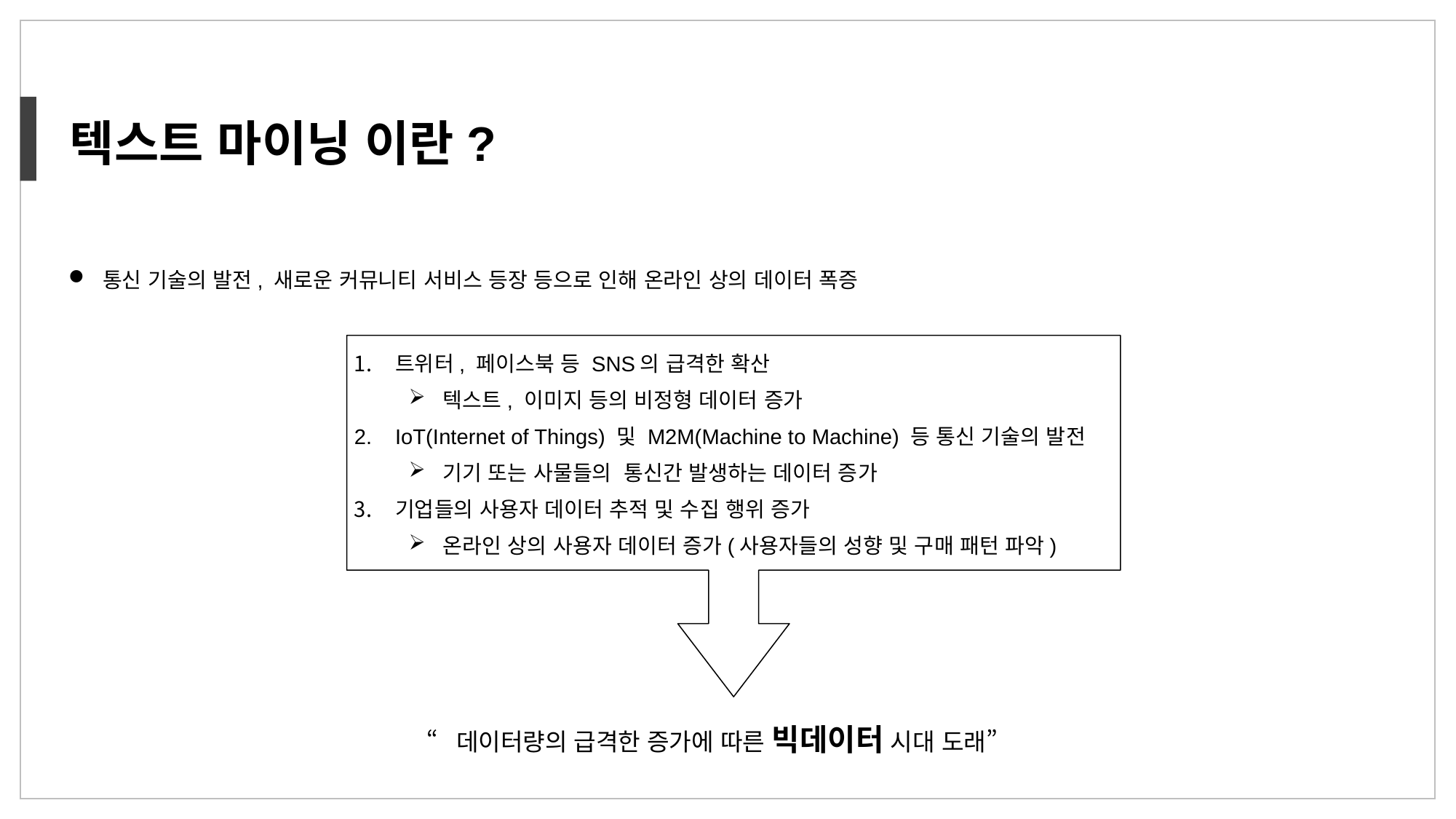

텍스트 마이닝 이란?
통신 기술의 발전, 새로운 커뮤니티 서비스 등장 등으로 인해 온라인 상의 데이터 폭증

트위터, 페이스북 등 SNS의 급격한 확산
텍스트, 이미지 등의 비정형 데이터 증가
IoT(Internet of Things) 및 M2M(Machine to Machine) 등 통신 기술의 발전
기기 또는 사물들의  통신간 발생하는 데이터 증가
기업들의 사용자 데이터 추적 및 수집 행위 증가
온라인 상의 사용자 데이터 증가(사용자들의 성향 및 구매 패턴 파악)

“데이터량의 급격한 증가에 따른 빅데이터 시대 도래”